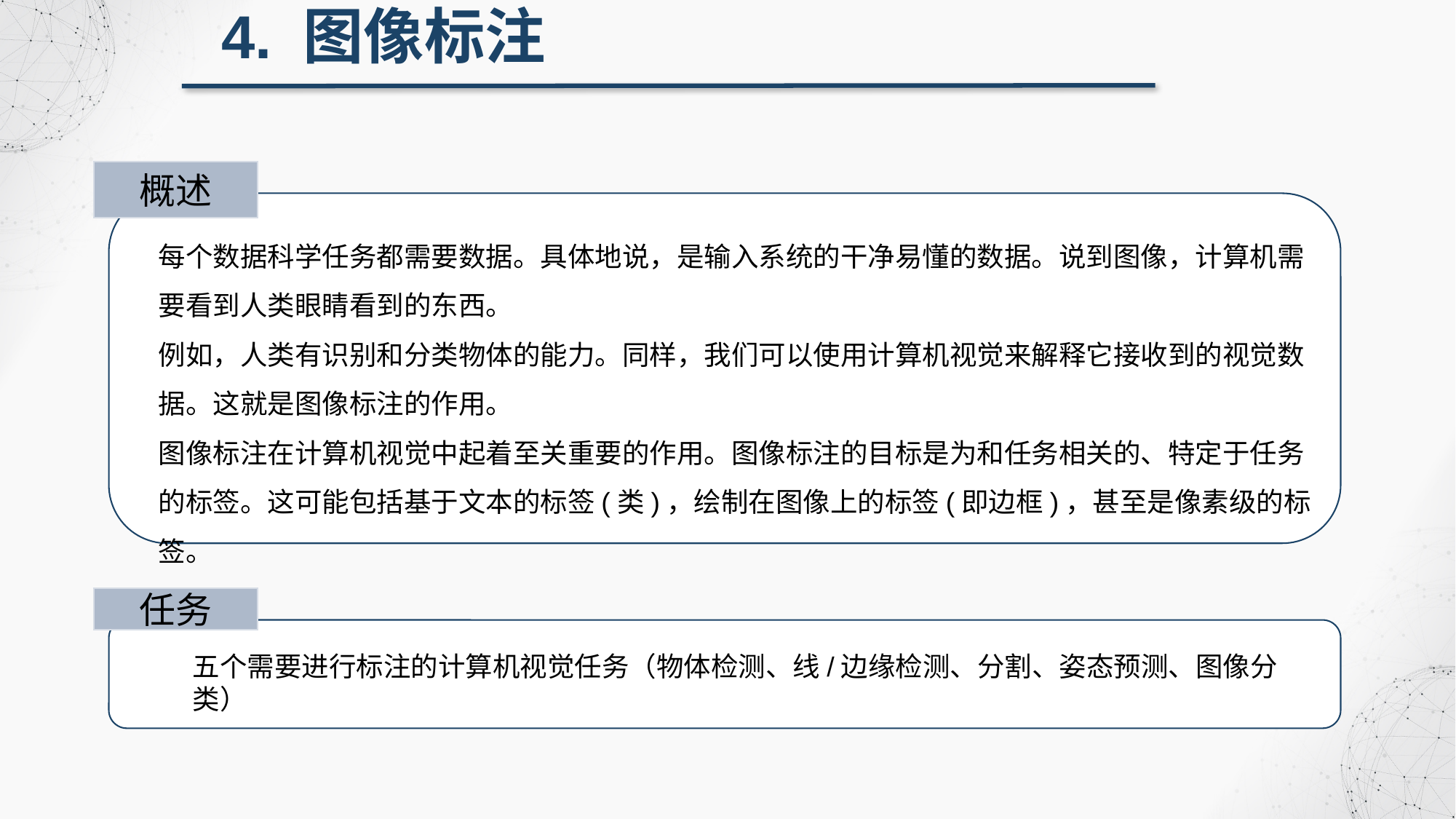

4. 图像标注
概述

每个数据科学任务都需要数据。具体地说，是输入系统的干净易懂的数据。说到图像，计算机需要看到人类眼睛看到的东西。
例如，人类有识别和分类物体的能力。同样，我们可以使用计算机视觉来解释它接收到的视觉数据。这就是图像标注的作用。
图像标注在计算机视觉中起着至关重要的作用。图像标注的目标是为和任务相关的、特定于任务的标签。这可能包括基于文本的标签(类)，绘制在图像上的标签(即边框)，甚至是像素级的标签。

任务

五个需要进行标注的计算机视觉任务（物体检测、线/边缘检测、分割、姿态预测、图像分类）